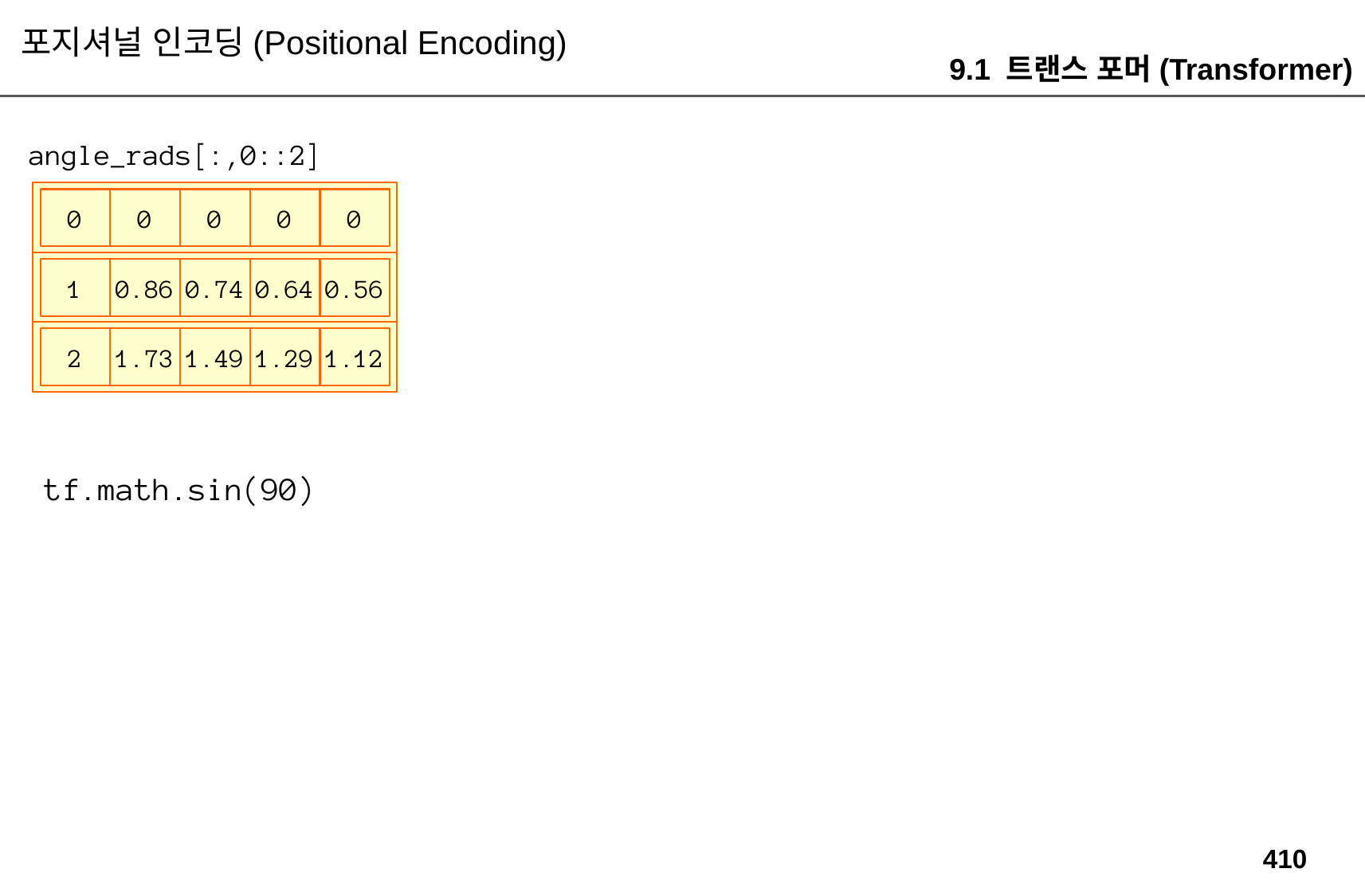

포지셔널 인코딩(Positional Encoding)
9.1 트랜스 포머(Transformer)
angle_rads[:,0::2]

0
0
0
0
0

1
0.86
0.74
0.64
0.56

2
1.73
1.49
1.29
1.12
tf.math.sin(90)